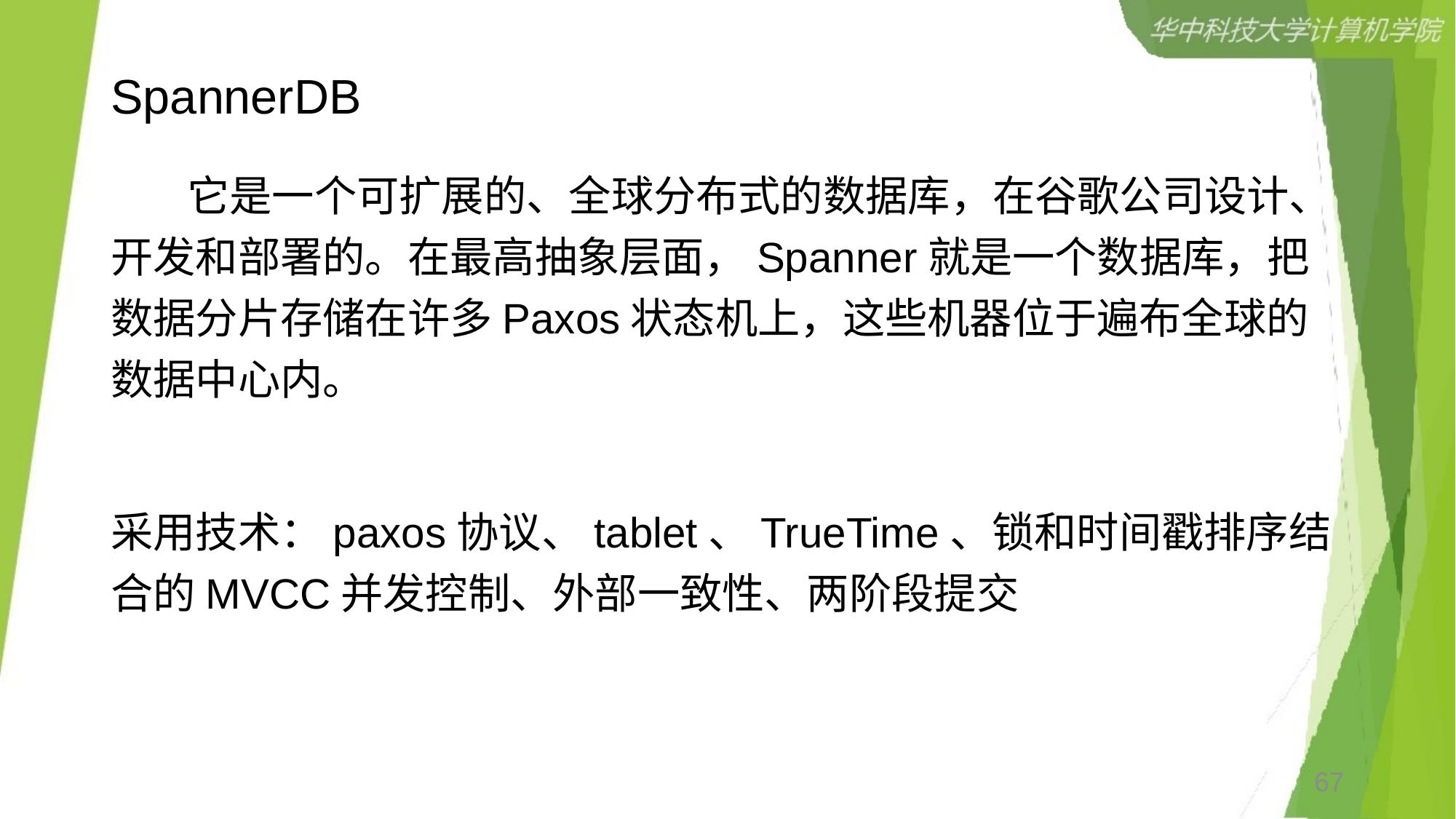

# SpannerDB
       它是一个可扩展的、全球分布式的数据库，在谷歌公司设计、开发和部署的。在最高抽象层面，Spanner就是一个数据库，把数据分片存储在许多Paxos状态机上，这些机器位于遍布全球的数据中心内。

采用技术：paxos协议、tablet、TrueTime、锁和时间戳排序结合的MVCC并发控制、外部一致性、两阶段提交
67